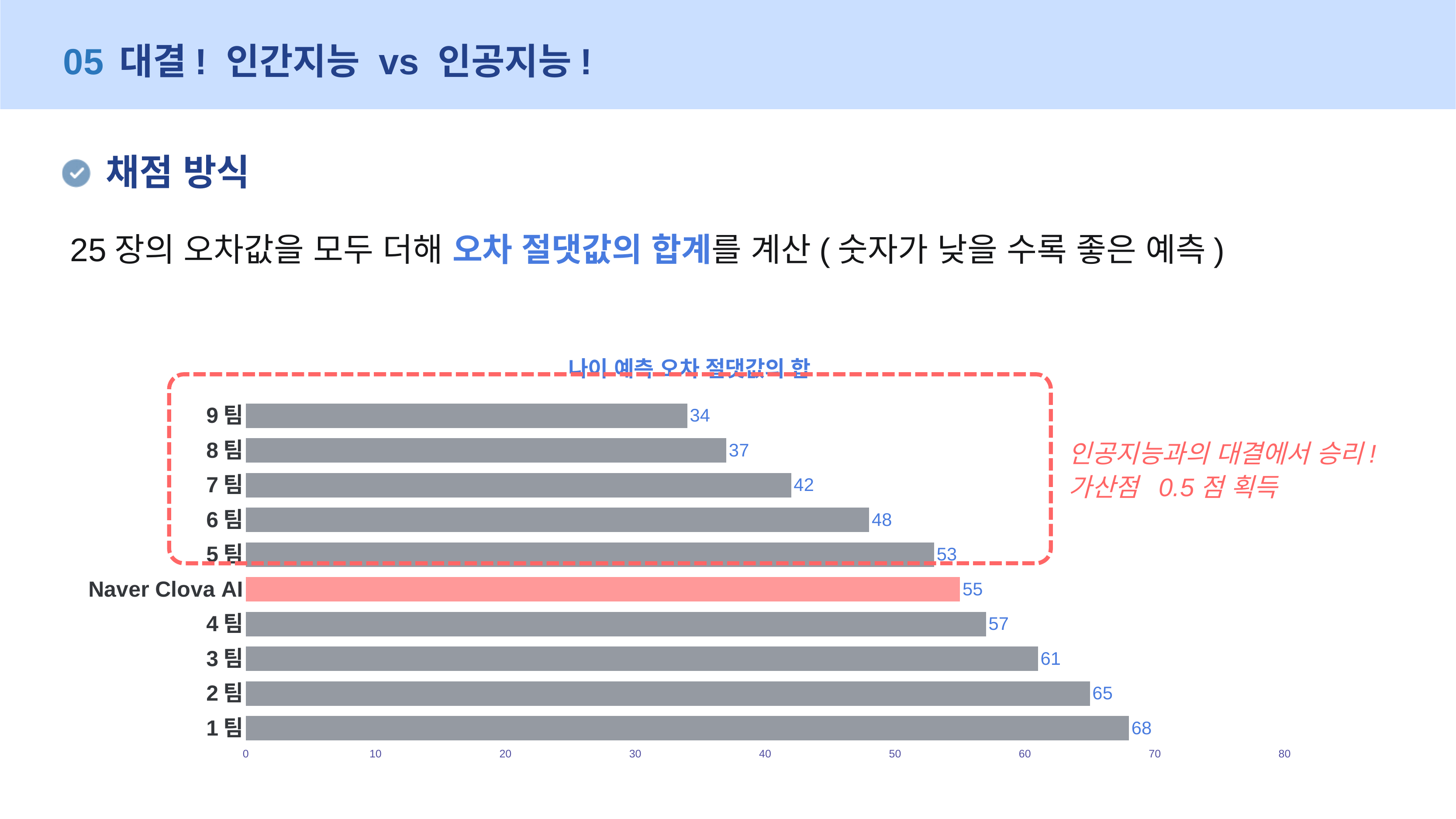

05
대결! 인간지능 vs 인공지능!
채점 방식
25장의 오차값을 모두 더해 오차 절댓값의 합계를 계산(숫자가 낮을 수록 좋은 예측)

### Chart: 나이 예측 오차 절댓값의 합

| Category | 계열 1 |
|---|---|
| 1팀 | 68.0 |
| 2팀 | 65.0 |
| 3팀 | 61.0 |
| 4팀 | 57.0 |
| Naver Clova AI | 55.0 |
| 5팀 | 53.0 |
| 6팀 | 48.0 |
| 7팀 | 42.0 |
| 8팀 | 37.0 |
| 9팀 | 34.0 |
인공지능과의 대결에서 승리!
가산점  0.5점 획득